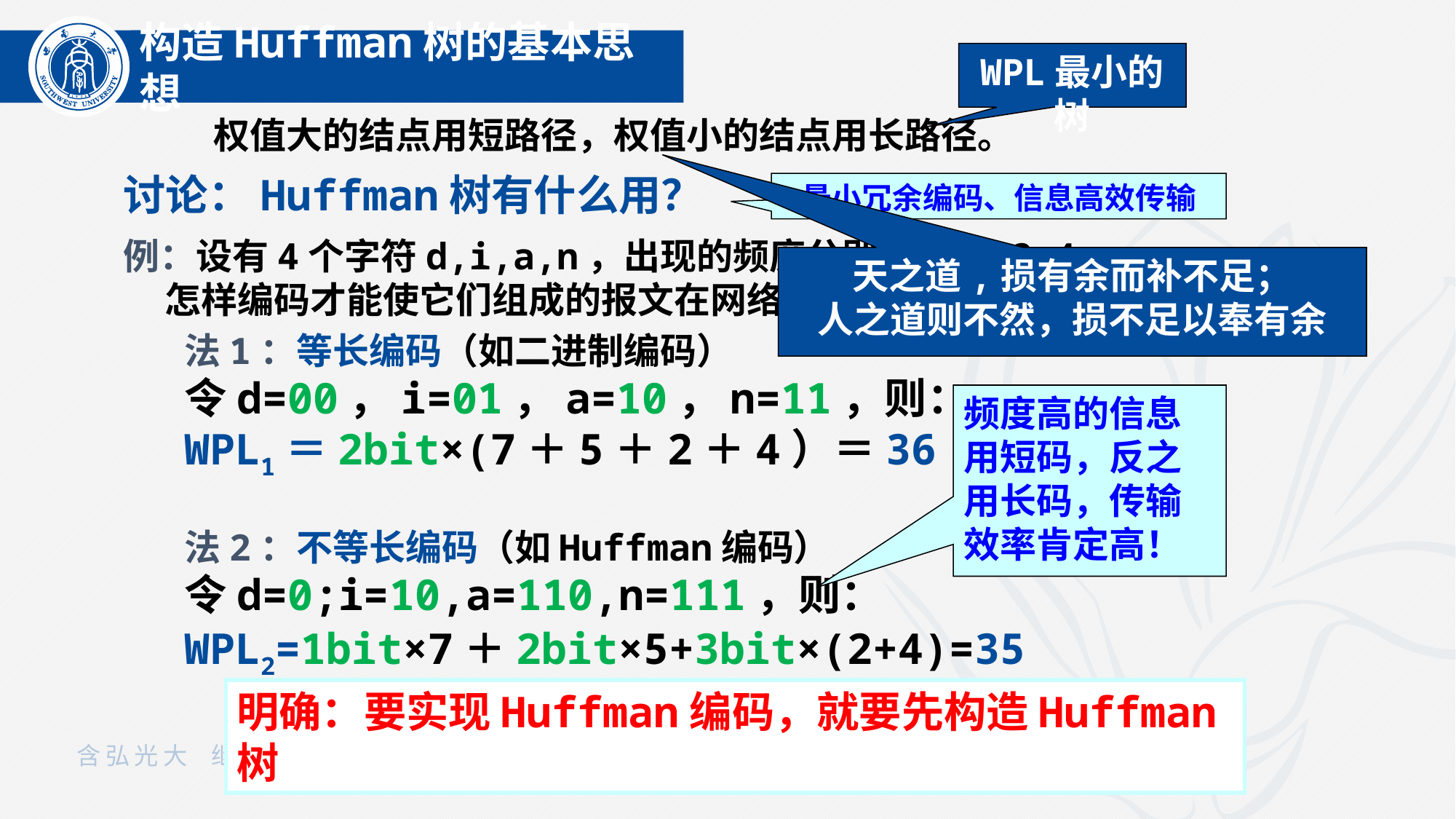

构造Huffman树的基本思想
WPL最小的树
权值大的结点用短路径，权值小的结点用长路径。
讨论：Huffman树有什么用？
最小冗余编码、信息高效传输
例：设有4个字符d,i,a,n，出现的频度分别为7,5,2,4，
    怎样编码才能使它们组成的报文在网络中传得最快？
天之道,损有余而补不足；
人之道则不然，损不足以奉有余
法1：等长编码（如二进制编码）
令d=00，i=01，a=10，n=11，则：
WPL1＝2bit×(7＋5＋2＋4）＝36

法2：不等长编码（如Huffman编码）
令d=0;i=10,a=110,n=111，则：
频度高的信息用短码，反之用长码，传输效率肯定高！
WPL2=1bit×7＋2bit×5+3bit×(2+4)=35
明确：要实现Huffman编码，就要先构造Huffman树